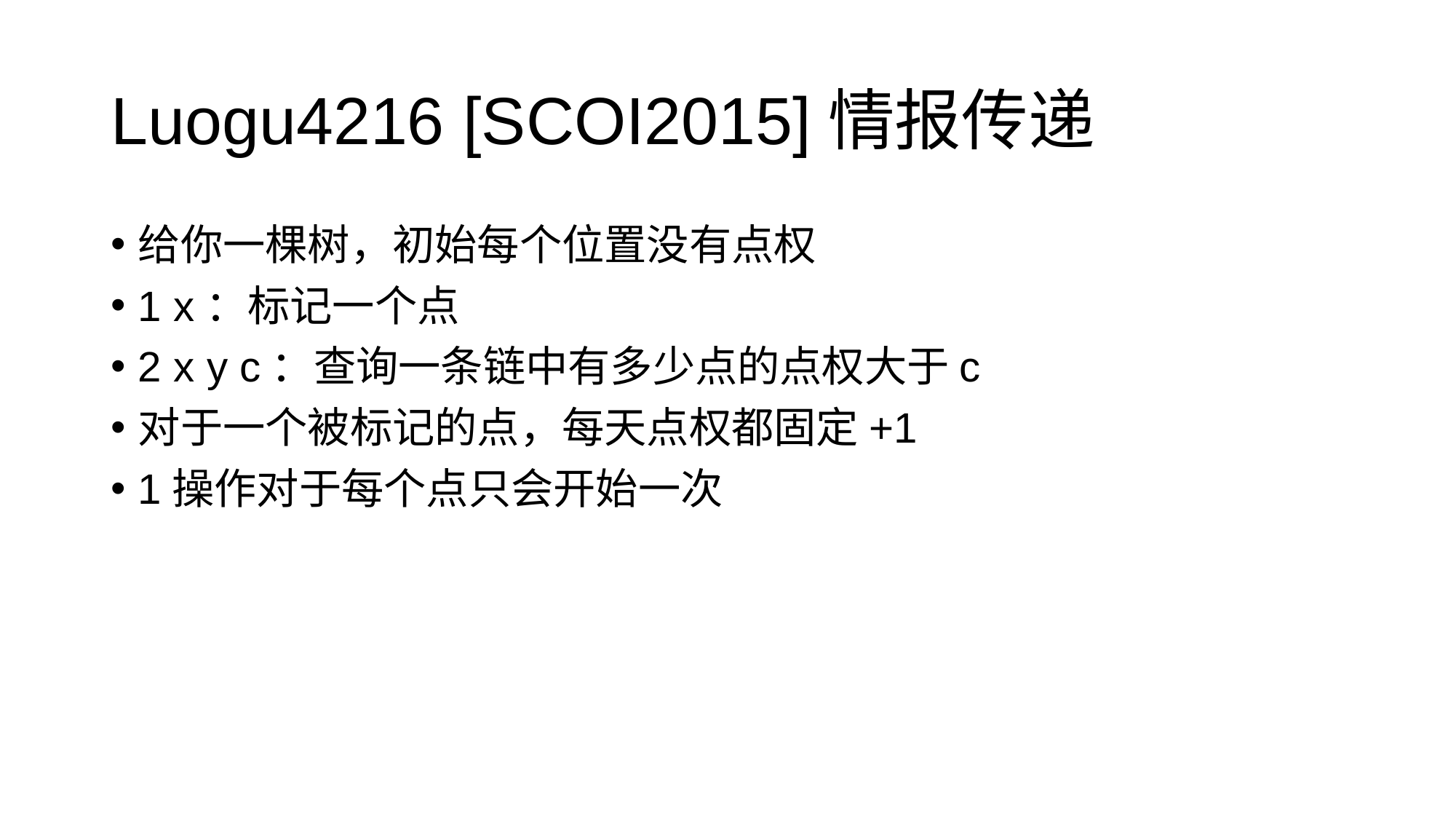

# Luogu4216 [SCOI2015]情报传递
给你一棵树，初始每个位置没有点权
1 x：标记一个点
2 x y c：查询一条链中有多少点的点权大于c
对于一个被标记的点，每天点权都固定+1
1操作对于每个点只会开始一次